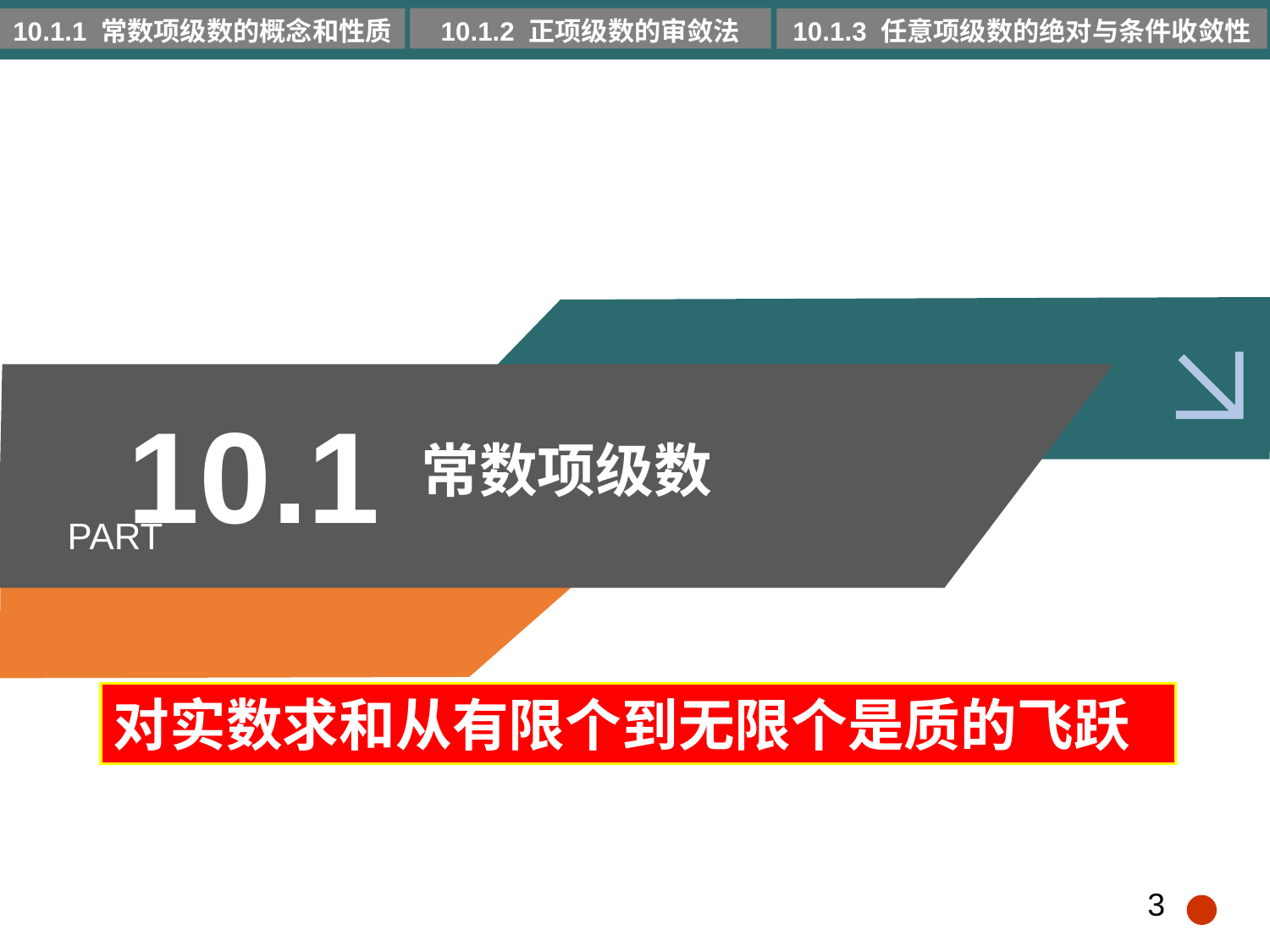

10.1.2 正项级数的审敛法
10.1.1 常数项级数的概念和性质
10.1.3 任意项级数的绝对与条件收敛性

10.1
常数项级数
PART

对实数求和从有限个到无限个是质的飞跃
3